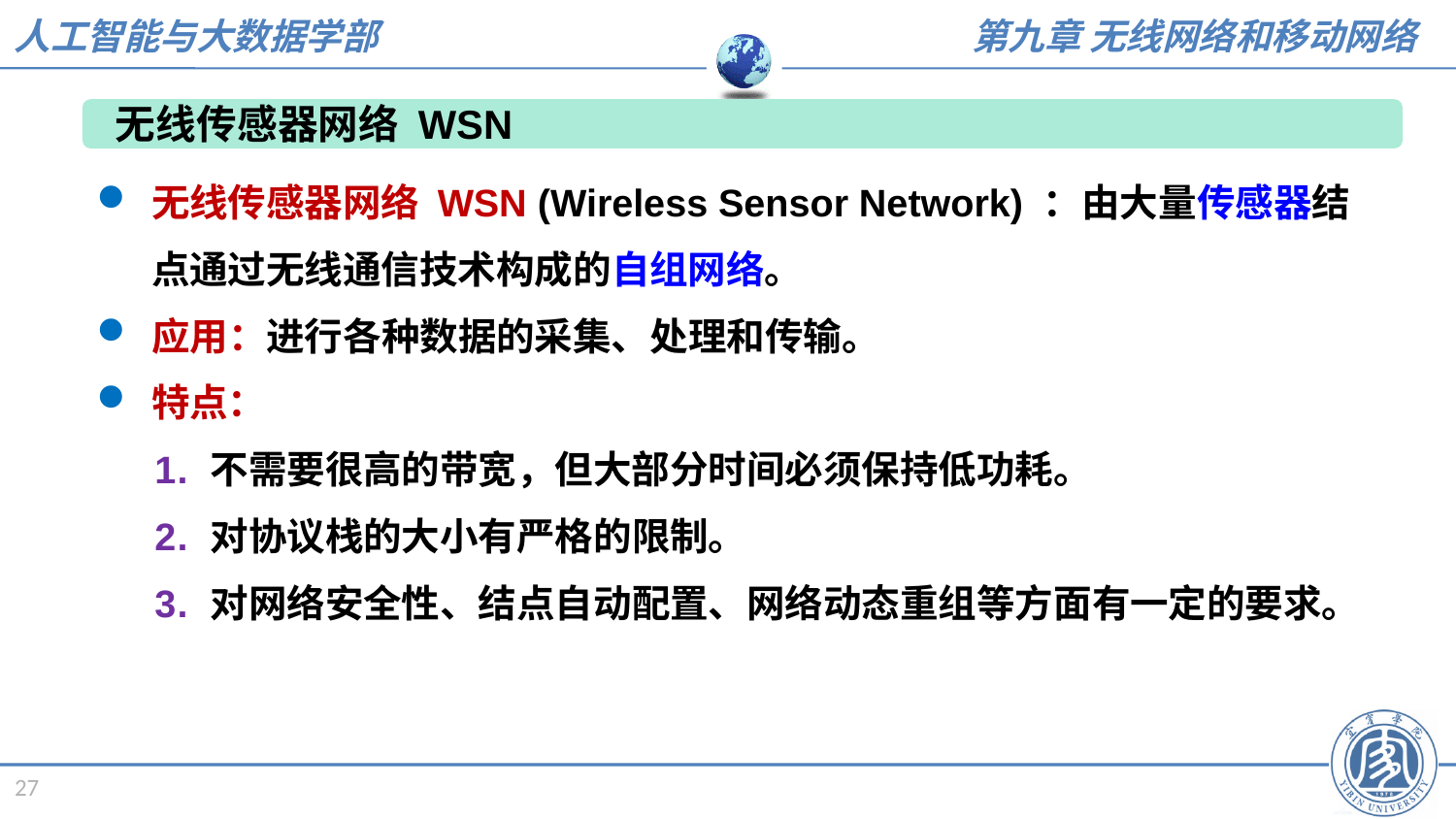

无线传感器网络 WSN

无线传感器网络 WSN (Wireless Sensor Network) ：由大量传感器结点通过无线通信技术构成的自组网络。
应用：进行各种数据的采集、处理和传输。
特点：
不需要很高的带宽，但大部分时间必须保持低功耗。
对协议栈的大小有严格的限制。
对网络安全性、结点自动配置、网络动态重组等方面有一定的要求。
27